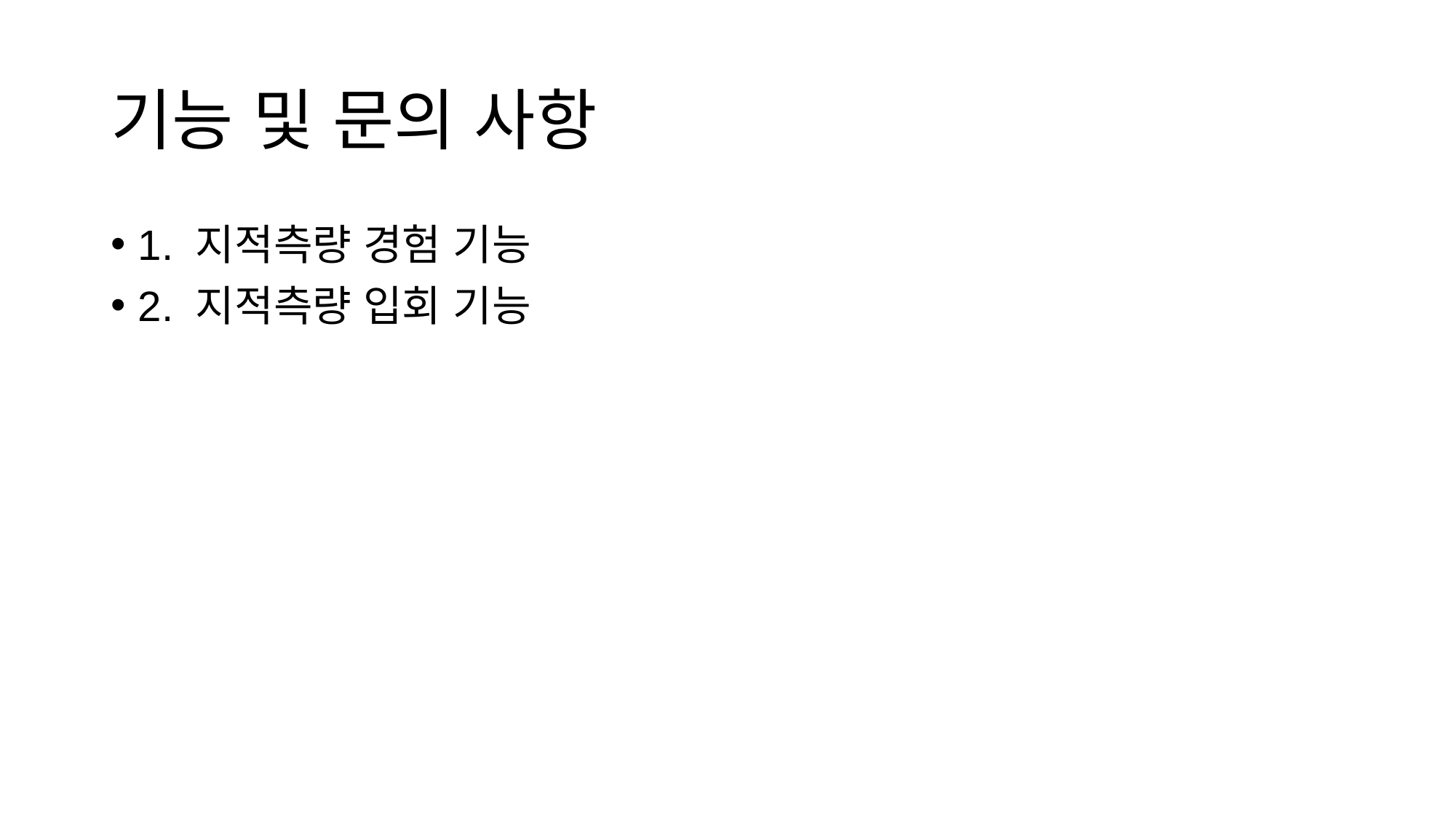

# 기능 및 문의 사항
1. 지적측량 경험 기능
2. 지적측량 입회 기능